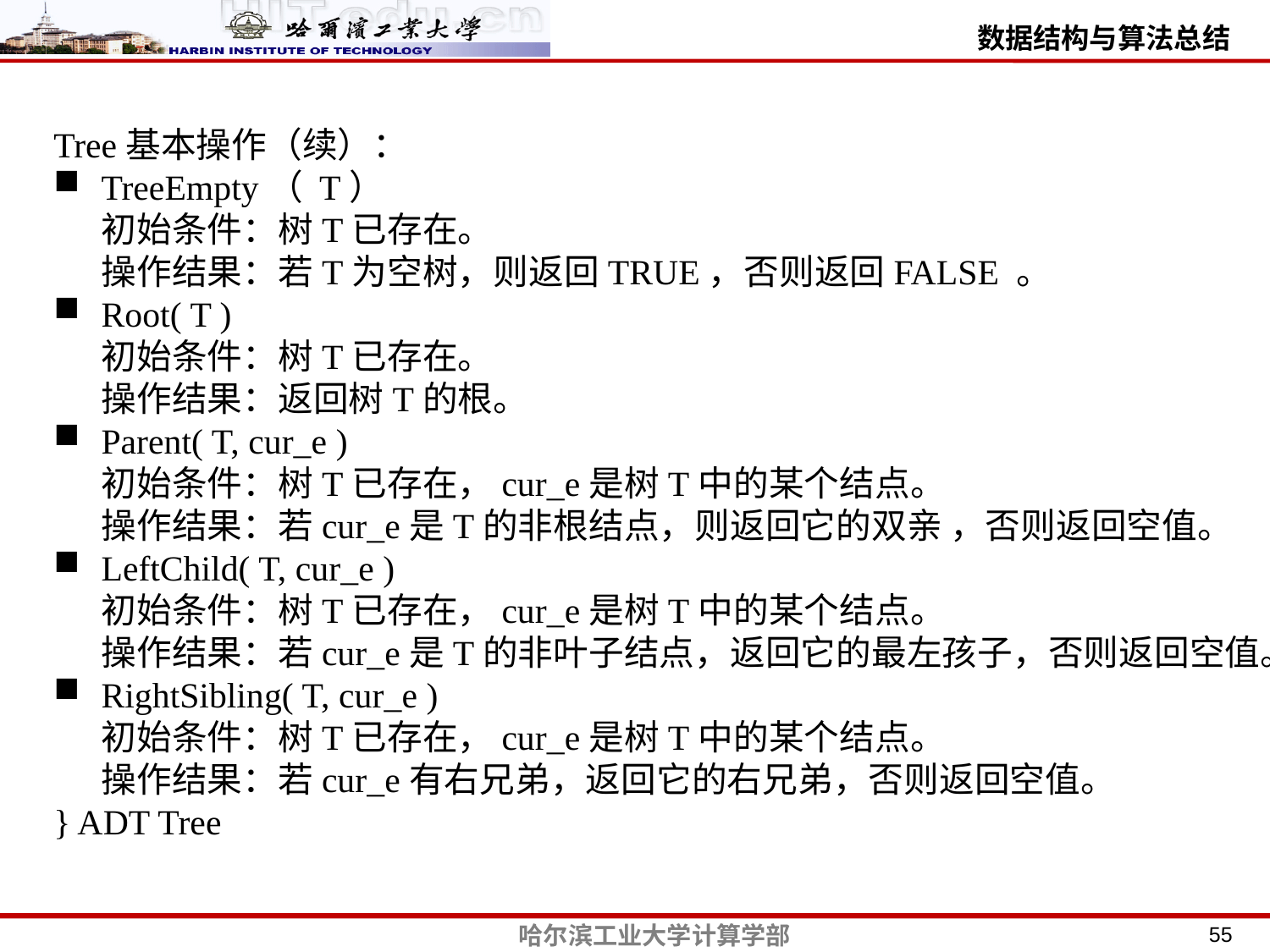

Tree基本操作（续）：
TreeEmpty（ T）
     初始条件：树T已存在。
     操作结果：若T为空树，则返回TRUE，否则返回FALSE 。
Root( T )
     初始条件：树T已存在。
     操作结果：返回树T的根。
Parent( T, cur_e )
     初始条件：树T已存在，cur_e是树T中的某个结点。
     操作结果：若cur_e是T的非根结点，则返回它的双亲 ，否则返回空值。
LeftChild( T, cur_e )
     初始条件：树T已存在，cur_e是树T中的某个结点。
     操作结果：若cur_e是T的非叶子结点，返回它的最左孩子，否则返回空值。
RightSibling( T, cur_e )
     初始条件：树T已存在，cur_e是树T中的某个结点。
     操作结果：若cur_e有右兄弟，返回它的右兄弟，否则返回空值。
} ADT Tree